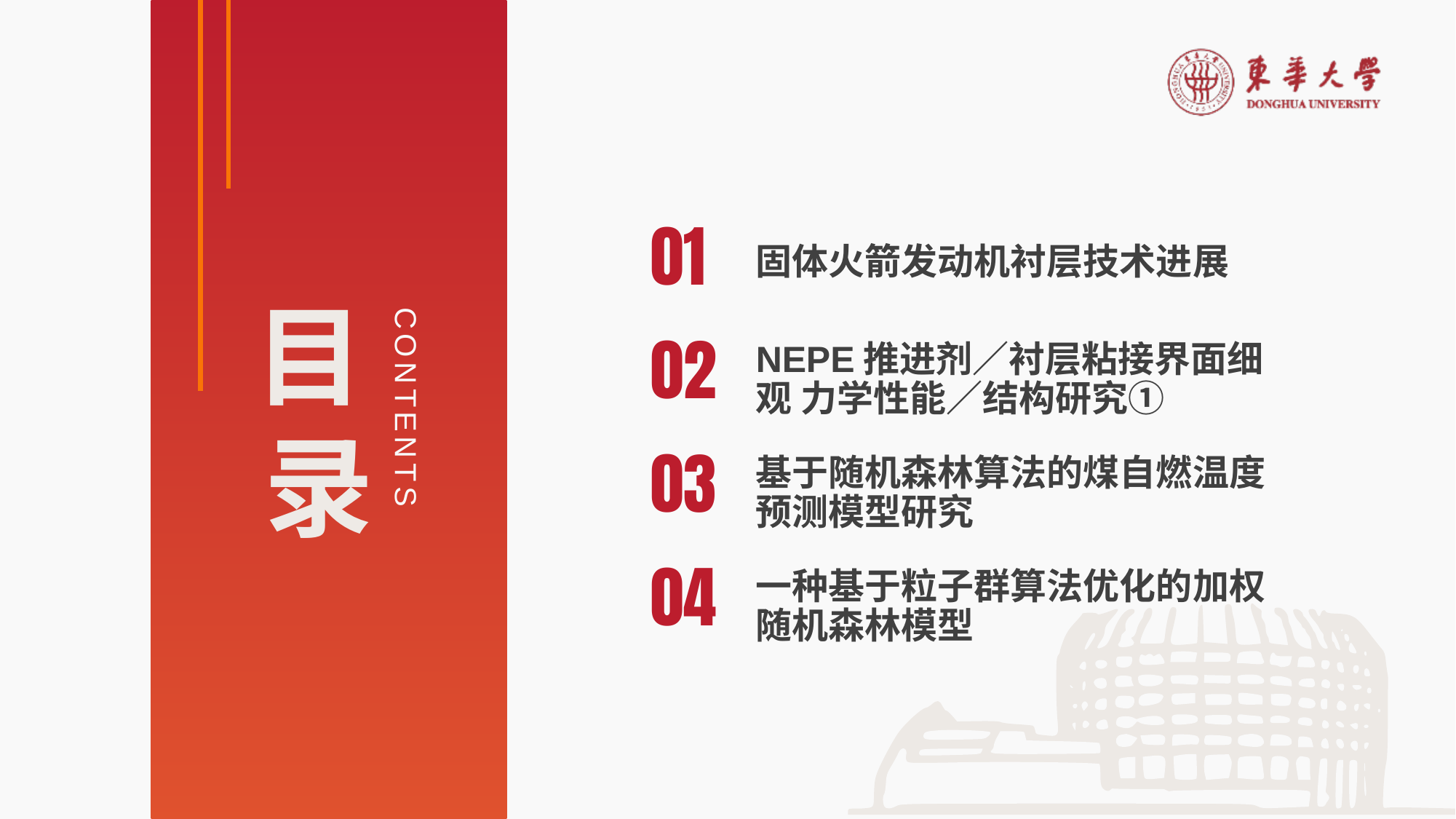

01
固体火箭发动机衬层技术进展
02
NEPE推进剂／衬层粘接界面细观 力学性能／结构研究①
03
基于随机森林算法的煤自燃温度预测模型研究
04
一种基于粒子群算法优化的加权随机森林模型